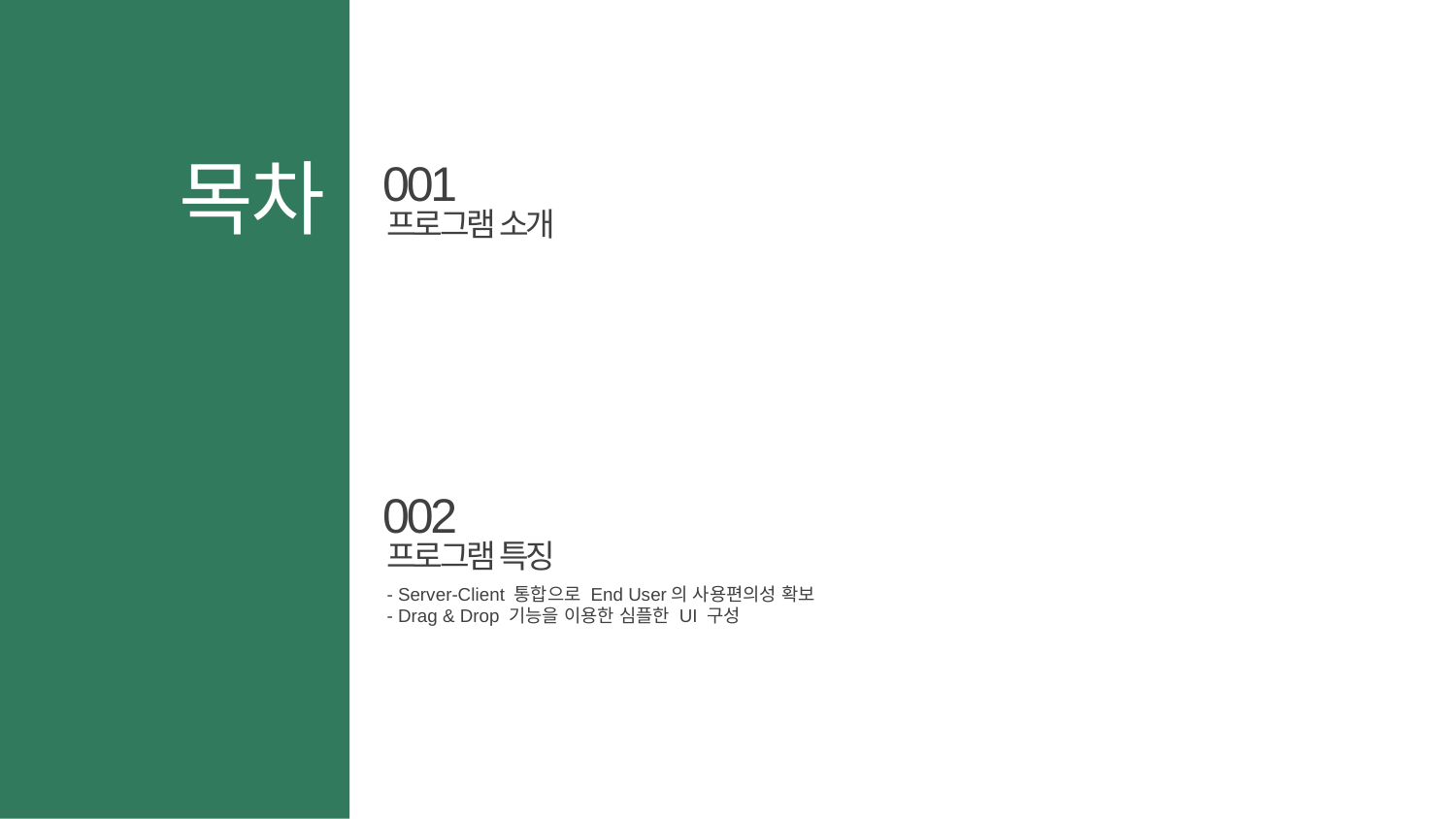

목차
001
프로그램 소개
002
프로그램 특징
- Server-Client 통합으로 End User의 사용편의성 확보
- Drag & Drop 기능을 이용한 심플한 UI 구성